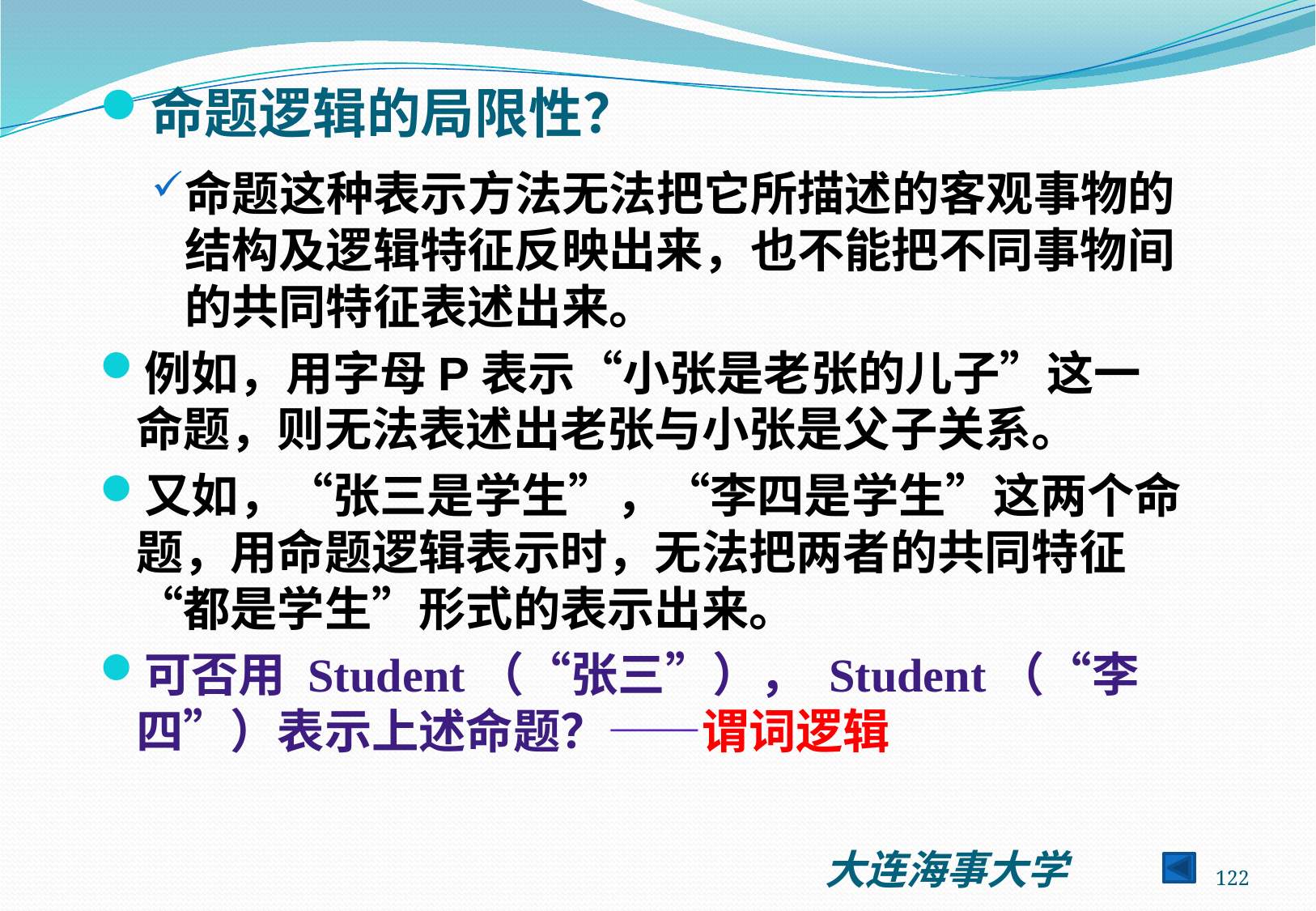

命题逻辑的局限性？
命题这种表示方法无法把它所描述的客观事物的结构及逻辑特征反映出来，也不能把不同事物间的共同特征表述出来。
例如，用字母P表示“小张是老张的儿子”这一命题，则无法表述出老张与小张是父子关系。
又如，“张三是学生”，“李四是学生”这两个命题，用命题逻辑表示时，无法把两者的共同特征“都是学生”形式的表示出来。
可否用 Student（“张三”）， Student（“李四”）表示上述命题？——谓词逻辑
122